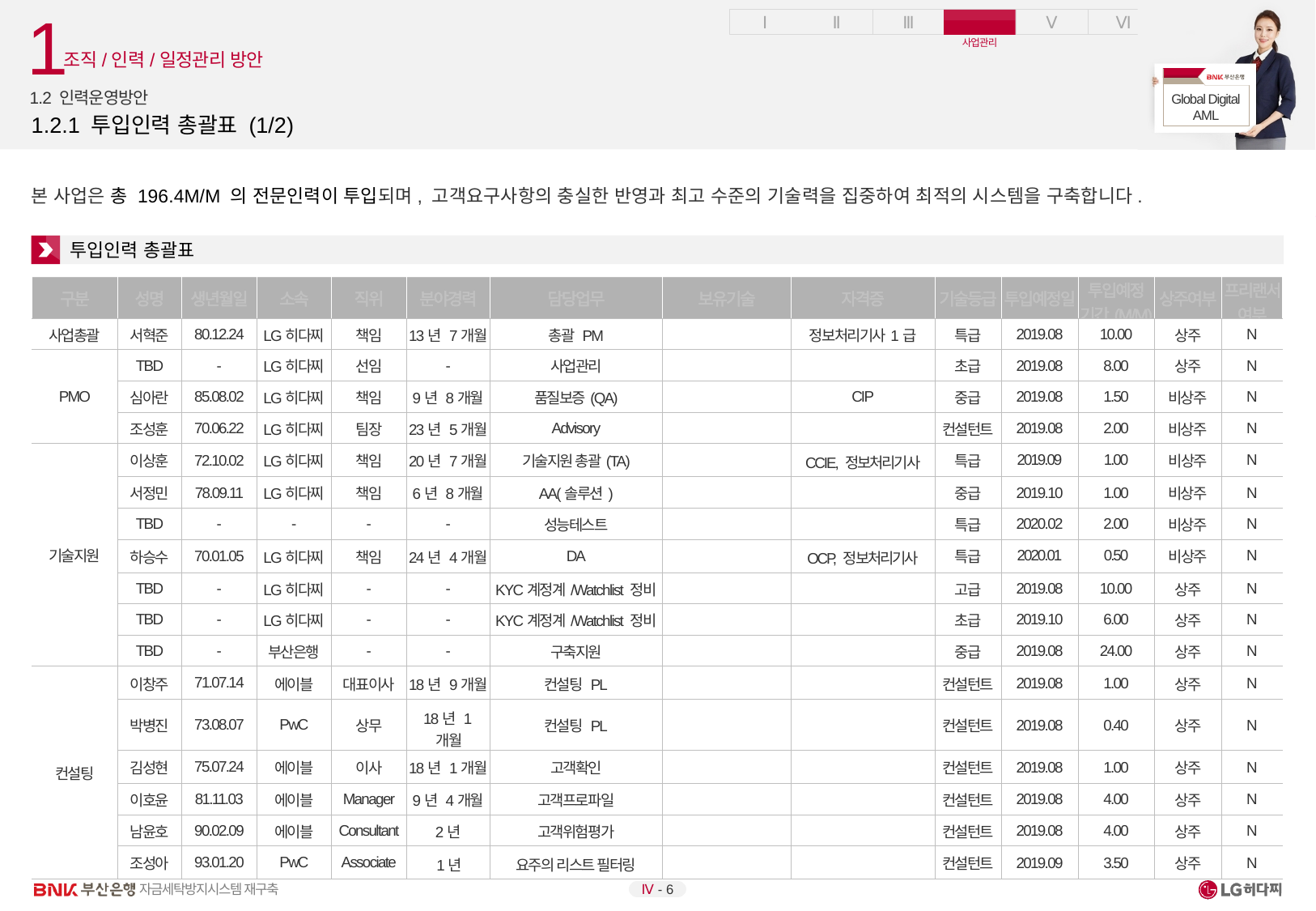

1
조직/인력/일정관리 방안
1.2 인력운영방안
# 1.2.1 투입인력 총괄표 (1/2)
본 사업은 총 196.4M/M 의 전문인력이 투입되며, 고객요구사항의 충실한 반영과 최고 수준의 기술력을 집중하여 최적의 시스템을 구축합니다.
투입인력 총괄표

| 구분 | 성명 | 생년월일 | 소속 | 직위 | 분야경력 | 담당업무 | 보유기술 | 자격증 | 기술등급 | 투입예정일 | 투입예정 기간(M/M) | 상주여부 | 프리랜서여부 |
| --- | --- | --- | --- | --- | --- | --- | --- | --- | --- | --- | --- | --- | --- |
| 사업총괄 | 서혁준 | 80.12.24 | LG히다찌 | 책임 | 13년 7개월 | 총괄 PM |  | 정보처리기사1급 | 특급 | 2019.08 | 10.00 | 상주 | N |
| PMO | TBD | - | LG히다찌 | 선임 | - | 사업관리 |  |  | 초급 | 2019.08 | 8.00 | 상주 | N |
|  | 심아란 | 85.08.02 | LG히다찌 | 책임 | 9년 8개월 | 품질보증(QA) |  | CIP | 중급 | 2019.08 | 1.50 | 비상주 | N |
|  | 조성훈 | 70.06.22 | LG히다찌 | 팀장 | 23년 5개월 | Advisory |  |  | 컨설턴트 | 2019.08 | 2.00 | 비상주 | N |
| 기술지원 | 이상훈 | 72.10.02 | LG히다찌 | 책임 | 20년 7개월 | 기술지원 총괄(TA) |  | CCIE, 정보처리기사 | 특급 | 2019.09 | 1.00 | 비상주 | N |
|  | 서정민 | 78.09.11 | LG히다찌 | 책임 | 6년 8개월 | AA(솔루션) |  |  | 중급 | 2019.10 | 1.00 | 비상주 | N |
|  | TBD | - | - | - | - | 성능테스트 |  |  | 특급 | 2020.02 | 2.00 | 비상주 | N |
|  | 하승수 | 70.01.05 | LG히다찌 | 책임 | 24년 4개월 | DA |  | OCP, 정보처리기사 | 특급 | 2020.01 | 0.50 | 비상주 | N |
|  | TBD | - | LG히다찌 | - | - | KYC계정계/Watchlist 정비 |  |  | 고급 | 2019.08 | 10.00 | 상주 | N |
|  | TBD | - | LG히다찌 | - | - | KYC계정계/Watchlist 정비 |  |  | 초급 | 2019.10 | 6.00 | 상주 | N |
|  | TBD | - | 부산은행 | - | - | 구축지원 |  |  | 중급 | 2019.08 | 24.00 | 상주 | N |
| 컨설팅 | 이창주 | 71.07.14 | 에이블 | 대표이사 | 18년 9개월 | 컨설팅 PL |  |  | 컨설턴트 | 2019.08 | 1.00 | 상주 | N |
|  | 박병진 | 73.08.07 | PwC | 상무 | 18년 1개월 | 컨설팅 PL |  |  | 컨설턴트 | 2019.08 | 0.40 | 상주 | N |
|  | 김성현 | 75.07.24 | 에이블 | 이사 | 18년 1개월 | 고객확인 |  |  | 컨설턴트 | 2019.08 | 1.00 | 상주 | N |
|  | 이호윤 | 81.11.03 | 에이블 | Manager | 9년 4개월 | 고객프로파일 |  |  | 컨설턴트 | 2019.08 | 4.00 | 상주 | N |
|  | 남윤호 | 90.02.09 | 에이블 | Consultant | 2년 | 고객위험평가 |  |  | 컨설턴트 | 2019.08 | 4.00 | 상주 | N |
|  | 조성아 | 93.01.20 | PwC | Associate | 1년 | 요주의 리스트 필터링 |  |  | 컨설턴트 | 2019.09 | 3.50 | 상주 | N |
Ⅳ - 6